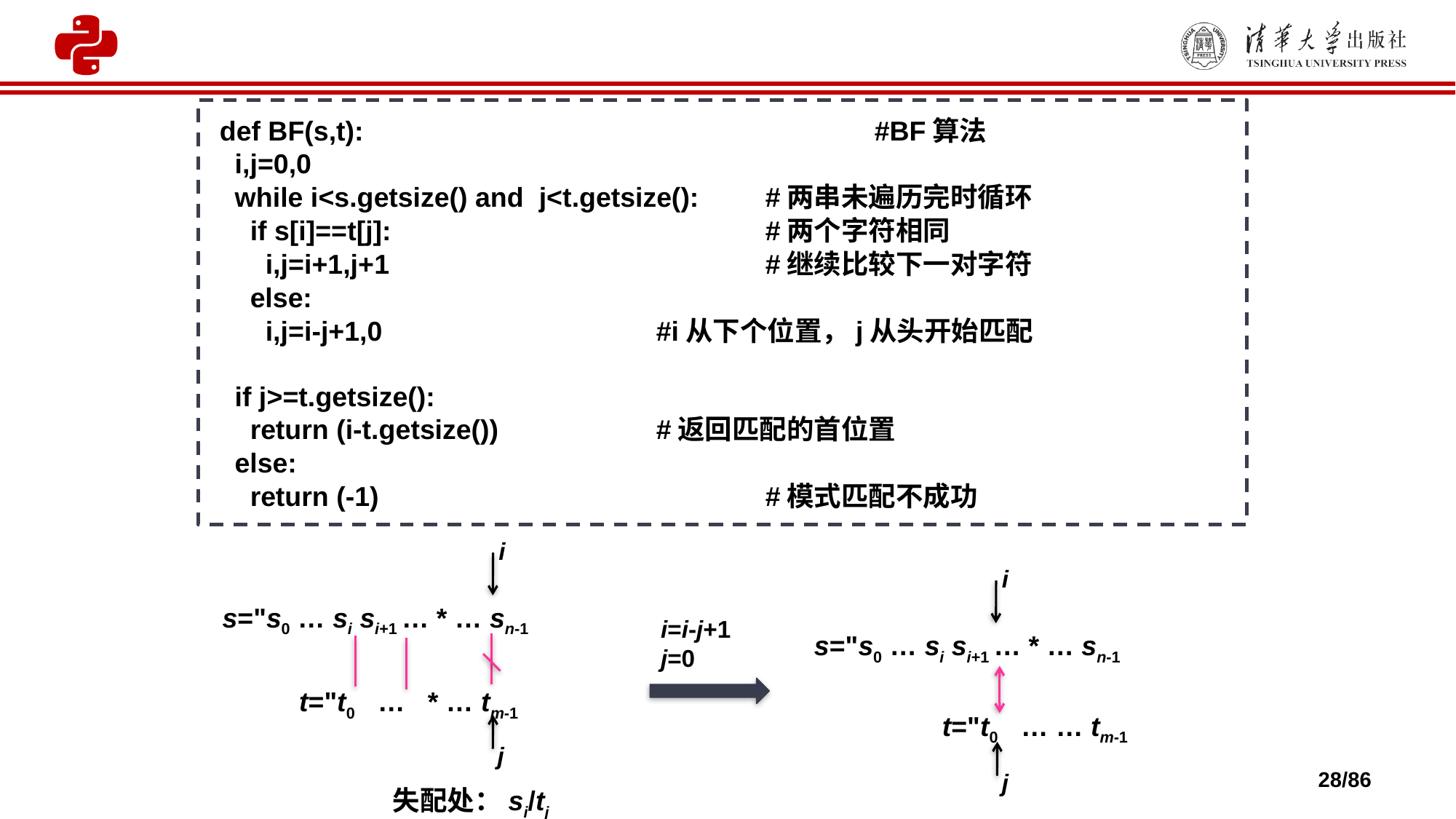

def BF(s,t):					#BF算法
  i,j=0,0
  while i<s.getsize() and  j<t.getsize():	#两串未遍历完时循环
    if s[i]==t[j]:			  	#两个字符相同
      i,j=i+1,j+1				#继续比较下一对字符
    else:
      i,j=i-j+1,0			#i从下个位置，j从头开始匹配
  if j>=t.getsize():
    return (i-t.getsize())	            	#返回匹配的首位置
  else:
    return (-1)				#模式匹配不成功
i
s="s0 … si si+1 … * … sn-1
t="t0   …   * … tm-1
j
i
i=i-j+1
j=0
s="s0 … si si+1 … * … sn-1

t="t0   … … tm-1
j
28/86
失配处：si/tj